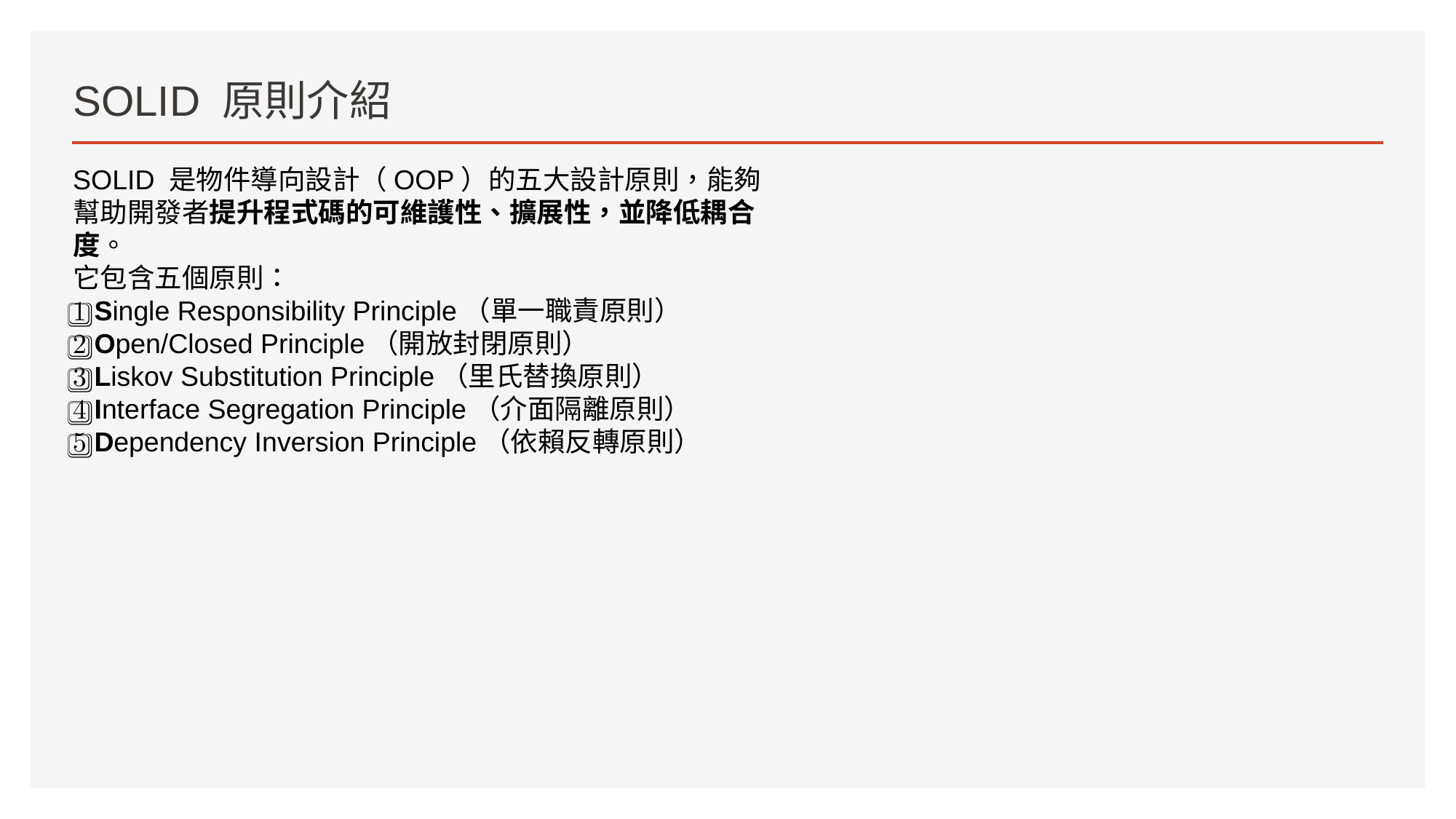

# SOLID 原則介紹
SOLID 是物件導向設計（OOP）的五大設計原則，能夠幫助開發者提升程式碼的可維護性、擴展性，並降低耦合度。
它包含五個原則：
1️⃣ Single Responsibility Principle（單一職責原則）
2️⃣ Open/Closed Principle（開放封閉原則）
3️⃣ Liskov Substitution Principle（里氏替換原則）
4️⃣ Interface Segregation Principle（介面隔離原則）
5️⃣ Dependency Inversion Principle（依賴反轉原則）